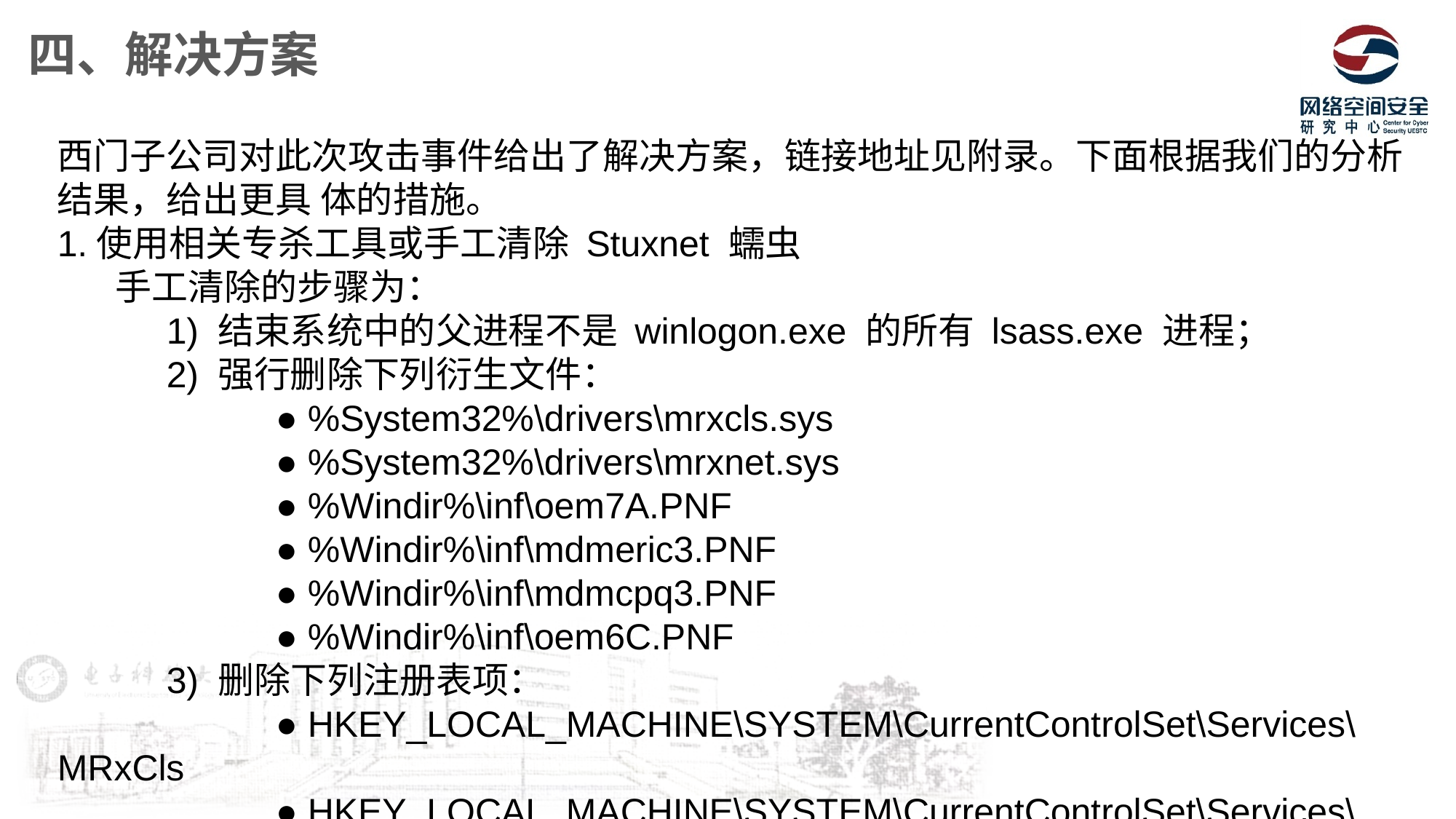

四、解决方案
西门子公司对此次攻击事件给出了解决方案，链接地址见附录。下面根据我们的分析结果，给出更具 体的措施。
1.使用相关专杀工具或手工清除 Stuxnet 蠕虫
      手工清除的步骤为：
	1) 结束系统中的父进程不是 winlogon.exe 的所有 lsass.exe 进程；
	2) 强行删除下列衍生文件：
		● %System32%\drivers\mrxcls.sys
		● %System32%\drivers\mrxnet.sys
		● %Windir%\inf\oem7A.PNF
		● %Windir%\inf\mdmeric3.PNF
		● %Windir%\inf\mdmcpq3.PNF
		● %Windir%\inf\oem6C.PNF
	3) 删除下列注册表项：
		● HKEY_LOCAL_MACHINE\SYSTEM\CurrentControlSet\Services\MRxCls
		● HKEY_LOCAL_MACHINE\SYSTEM\CurrentControlSet\Services\MRxNET